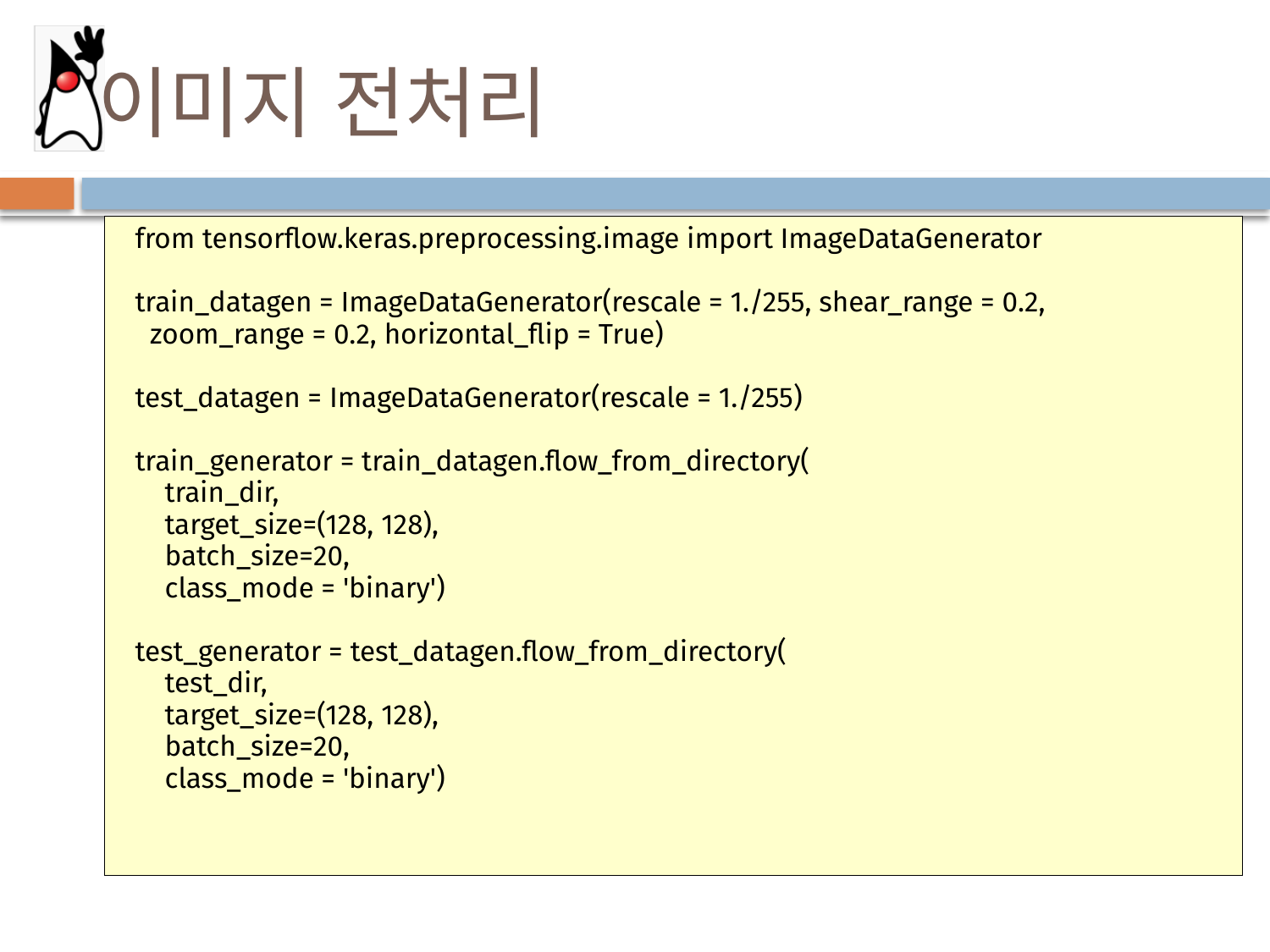

# 이미지 전처리
from tensorflow.keras.preprocessing.image import ImageDataGenerator

train_datagen = ImageDataGenerator(rescale = 1./255, shear_range = 0.2,
  zoom_range = 0.2, horizontal_flip = True)

test_datagen = ImageDataGenerator(rescale = 1./255)

train_generator = train_datagen.flow_from_directory(
    train_dir,
    target_size=(128, 128),
    batch_size=20,
    class_mode = 'binary')

test_generator = test_datagen.flow_from_directory(
    test_dir,
    target_size=(128, 128),
    batch_size=20,
    class_mode = 'binary')